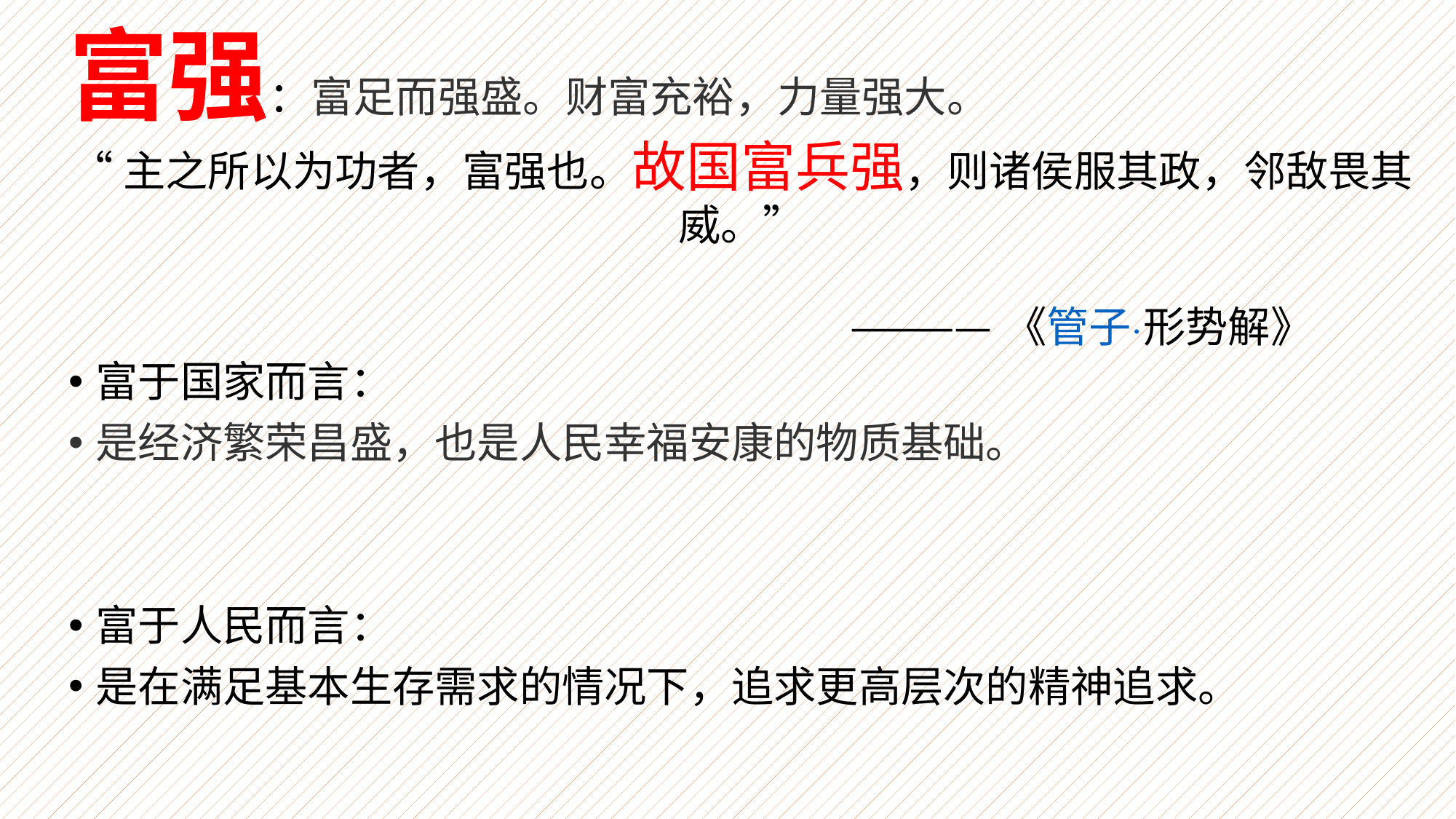

富强：富足而强盛。财富充裕，力量强大。

“主之所以为功者，富强也。故国富兵强，则诸侯服其政，邻敌畏其威。”

                                                                        ————《管子·形势解》

富于国家而言：
是经济繁荣昌盛，也是人民幸福安康的物质基础。

富于人民而言：
是在满足基本生存需求的情况下，追求更高层次的精神追求。